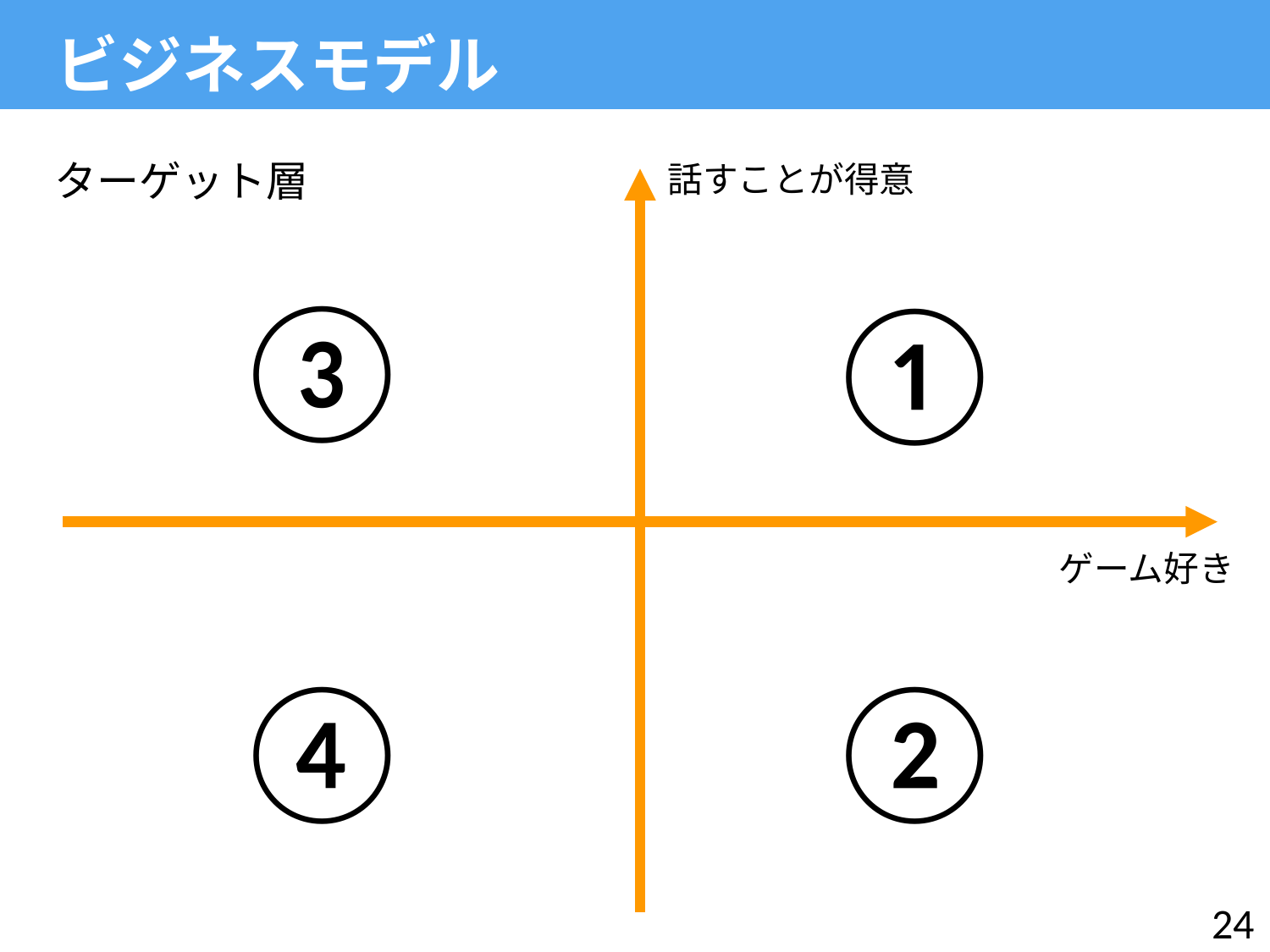

ビジネスモデル
ターゲット層
話すことが得意
③
①
ゲーム好き
④
②
24